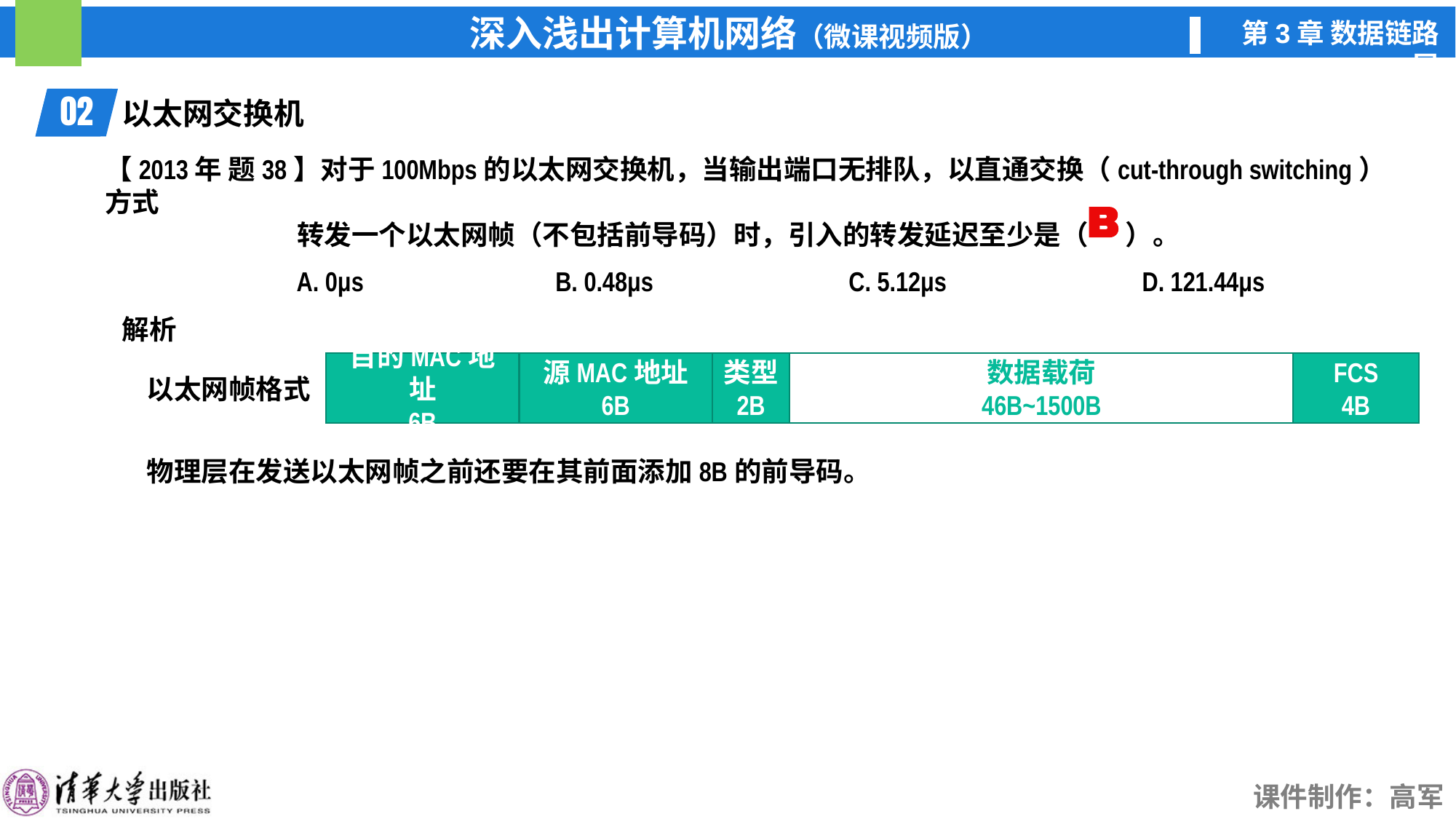

01
以太网交换机
02
【2013年 题38】对于100Mbps的以太网交换机，当输出端口无排队，以直通交换（cut-through switching）方式
                              转发一个以太网帧（不包括前导码）时，引入的转发延迟至少是（      ）。
A. 0μs
B. 0.48μs
C. 5.12μs
D. 121.44μs
B
解析
目的MAC地址
6B
源MAC地址
6B
类型
2B
数据载荷
46B~1500B
FCS
4B
以太网帧格式
物理层在发送以太网帧之前还要在其前面添加8B的前导码。